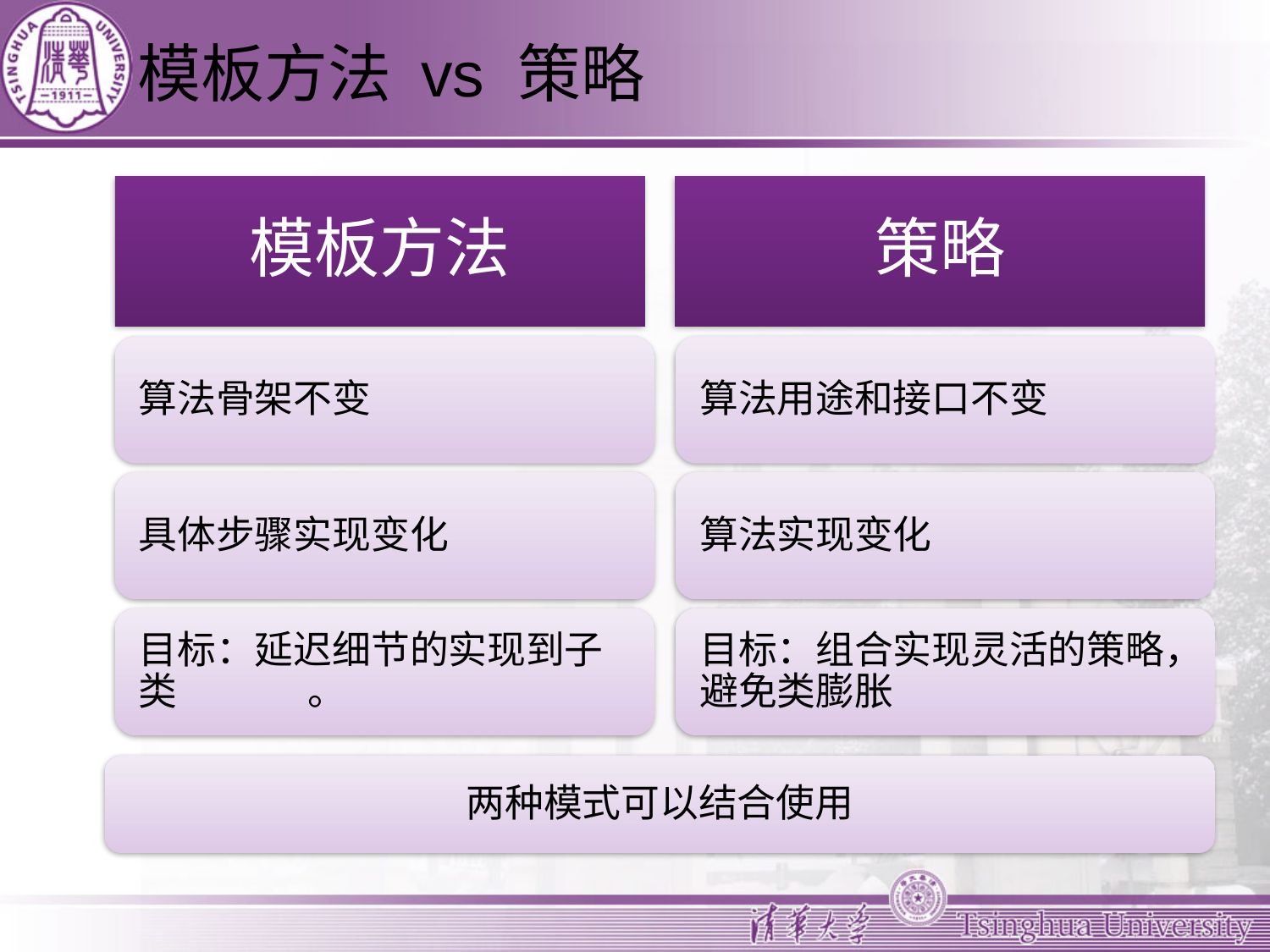

# 模板方法 vs 策略
模板方法
策略
算法骨架不变
具体步骤实现变化
目标：延迟细节的实现到子类               。
算法用途和接口不变
算法实现变化
目标：组合实现灵活的策略，避免类膨胀

两种模式可以结合使用